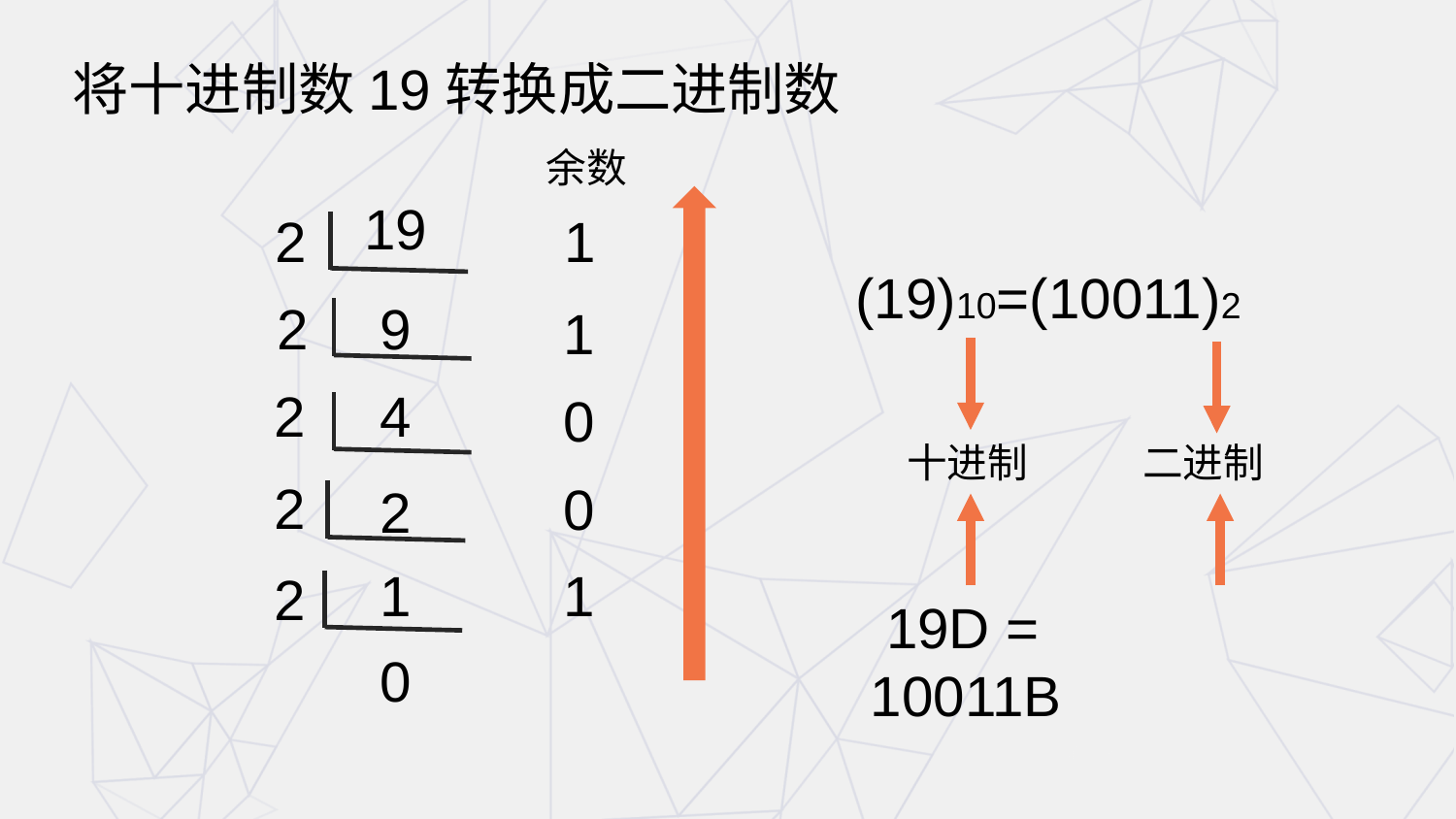

将十进制数19转换成二进制数
余数
19

2
1
(19)10=(10011)2
2
9
1
2
4
0
十进制
二进制
2
0
2
1
1
2
 19D = 10011B
0